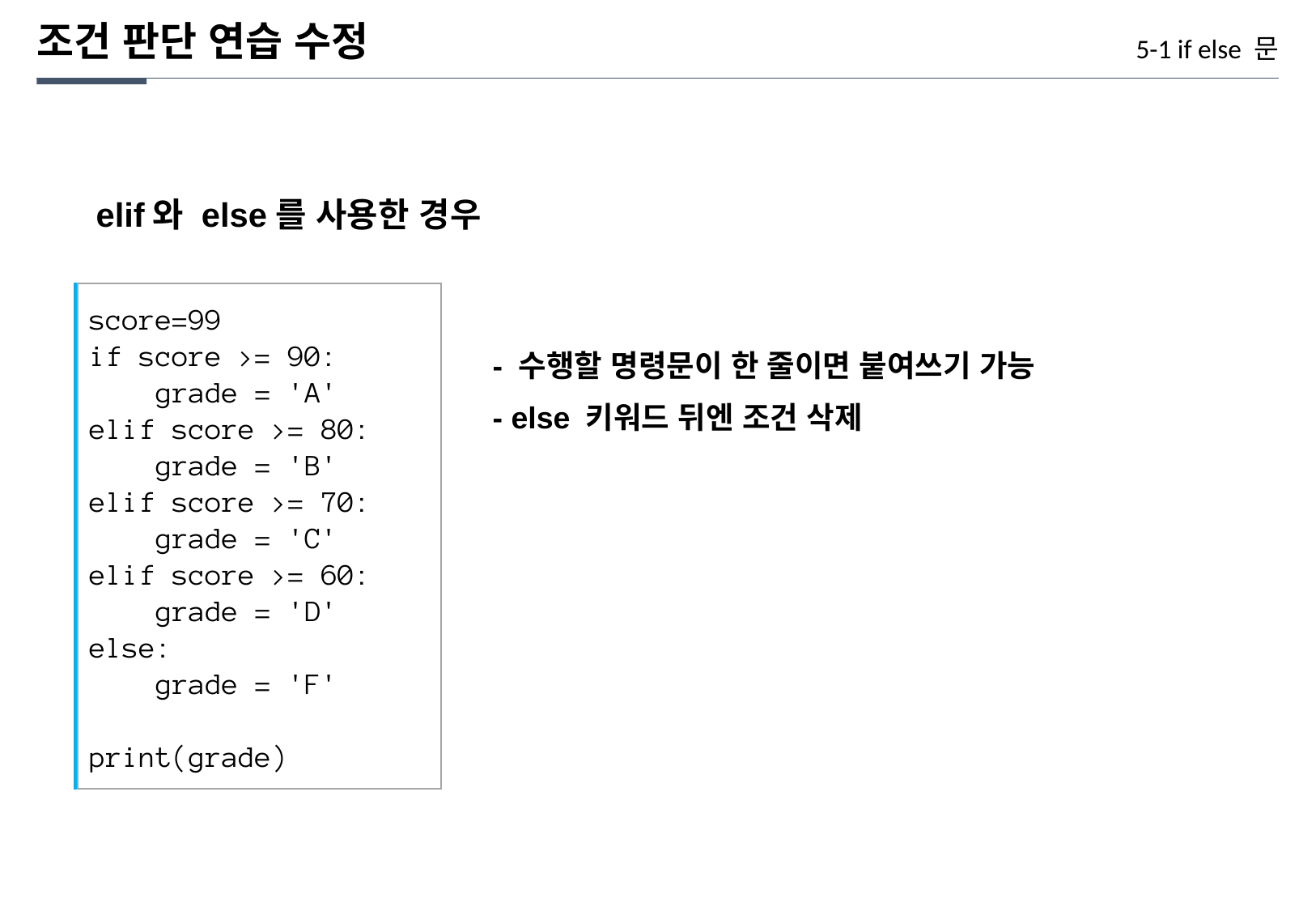

조건 판단 연습 수정
5-1 if else 문
elif와 else를 사용한 경우

score=99
if score >= 90:
    grade = 'A'
elif score >= 80:
    grade = 'B'
elif score >= 70:
    grade = 'C'
elif score >= 60:
    grade = 'D'
else:
    grade = 'F'

print(grade)
- 수행할 명령문이 한 줄이면 붙여쓰기 가능
- else 키워드 뒤엔 조건 삭제